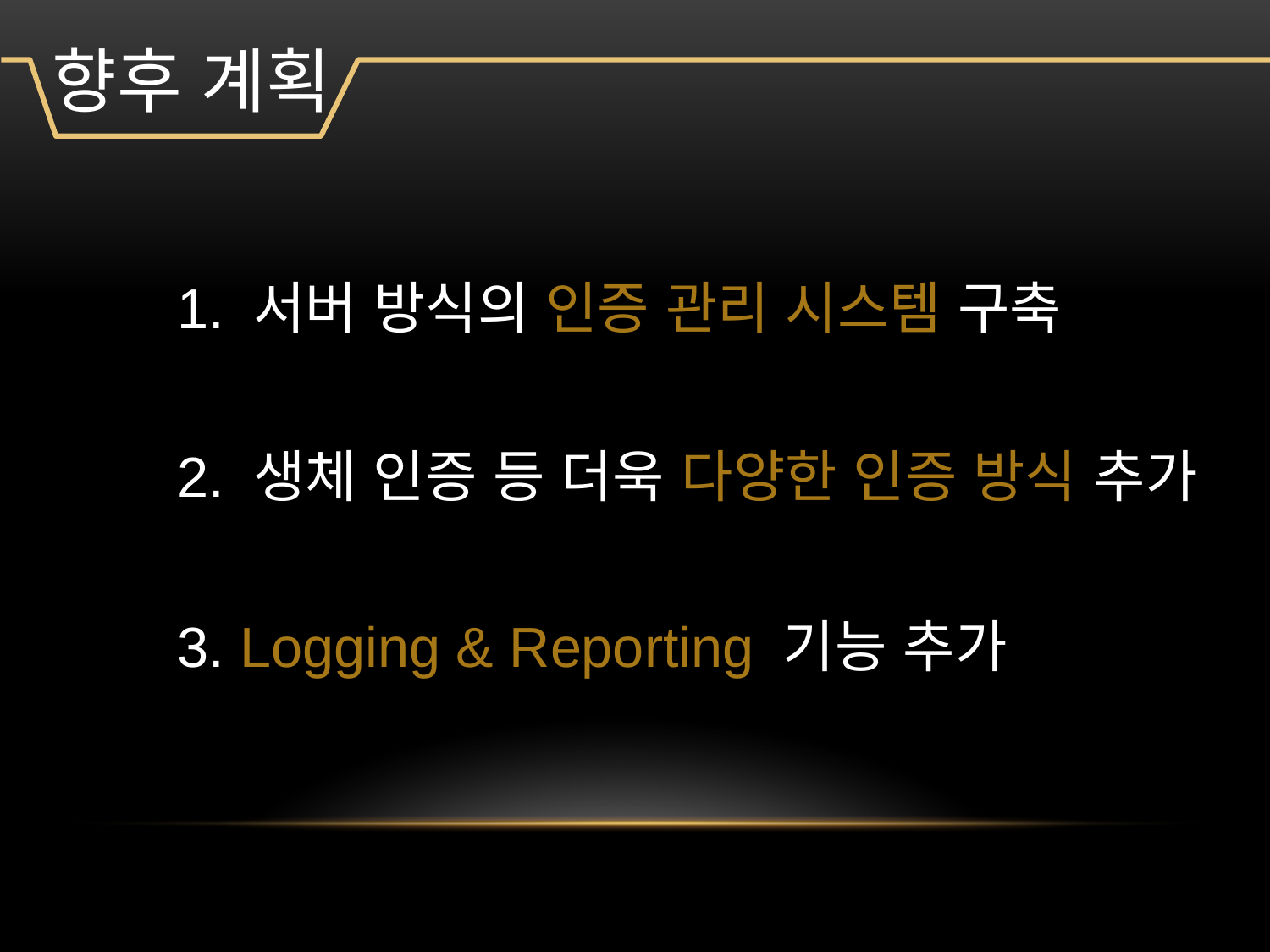

향후 계획

1. 서버 방식의 인증 관리 시스템 구축
2. 생체 인증 등 더욱 다양한 인증 방식 추가
3. Logging & Reporting 기능 추가